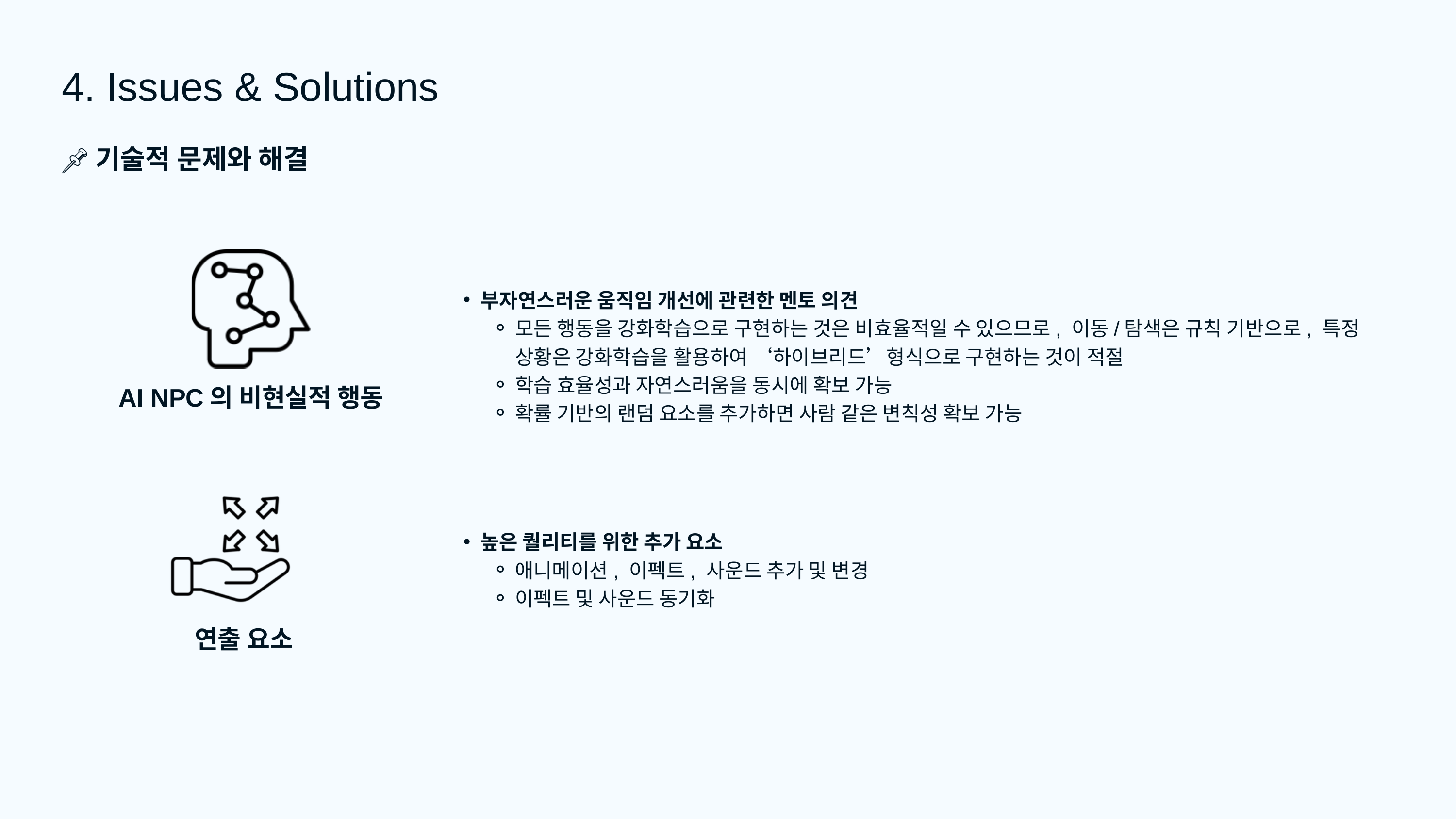

4. Issues & Solutions
📌기술적 문제와 해결

부자연스러운 움직임 개선에 관련한 멘토 의견
모든 행동을 강화학습으로 구현하는 것은 비효율적일 수 있으므로, 이동/탐색은 규칙 기반으로, 특정 상황은 강화학습을 활용하여 ‘하이브리드’형식으로 구현하는 것이 적절
학습 효율성과 자연스러움을 동시에 확보 가능
확률 기반의 랜덤 요소를 추가하면 사람 같은 변칙성 확보 가능

AI NPC의 비현실적 행동

높은 퀄리티를 위한 추가 요소
애니메이션, 이펙트, 사운드 추가 및 변경
이펙트 및 사운드 동기화

연출 요소